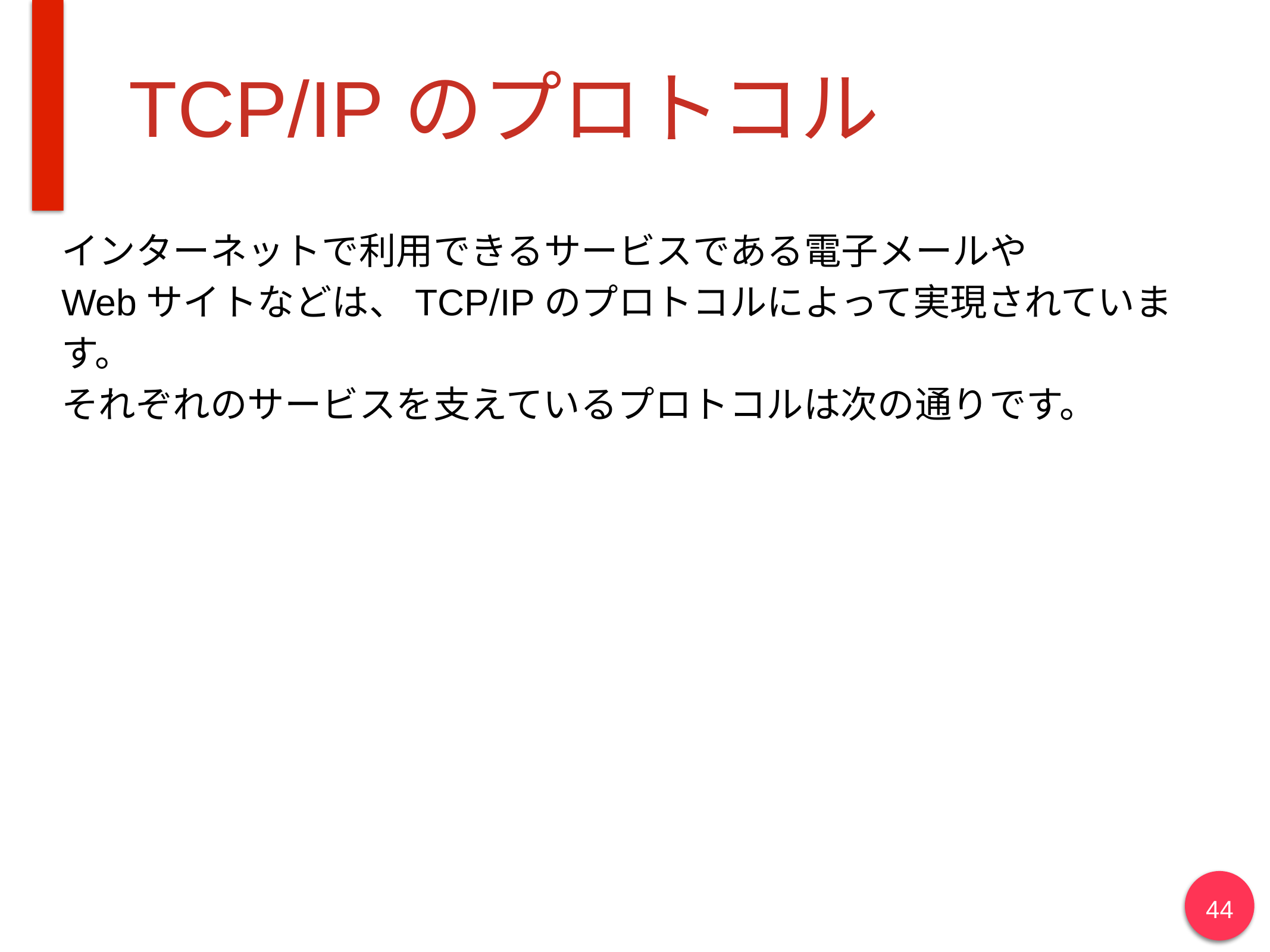

# TCP/IPのプロトコル
インターネットで利用できるサービスである電子メールや
Webサイトなどは、TCP/IPのプロトコルによって実現されています。
それぞれのサービスを支えているプロトコルは次の通りです。

44